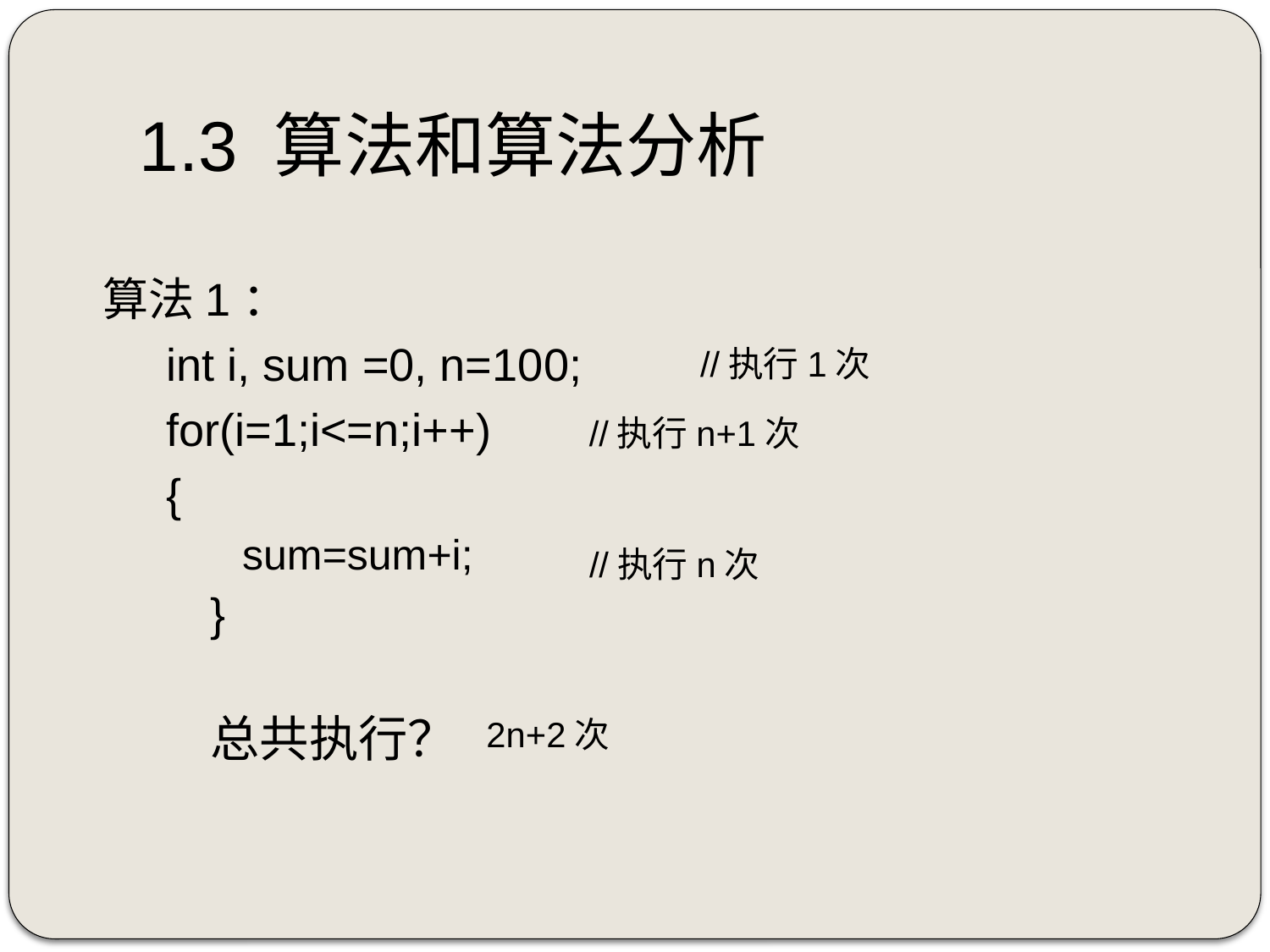

1.3 算法和算法分析

算法1：
int i, sum =0, n=100;
for(i=1;i<=n;i++)
{
	sum=sum+i;
}

总共执行？

//执行1次
//执行n+1次

//执行n次
2n+2次